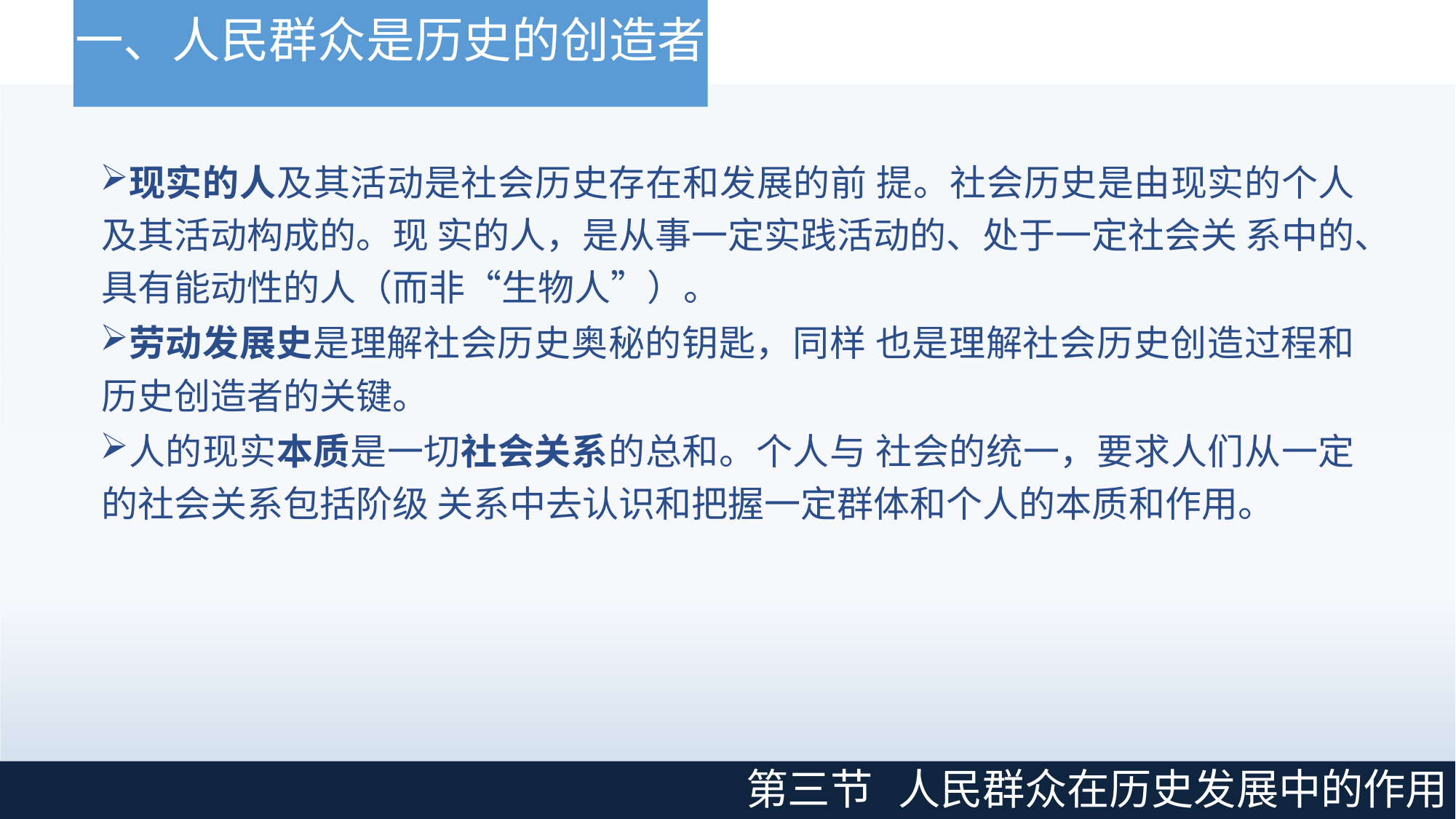

# 一、人民群众是历史的创造者

现实的人及其活动是社会历史存在和发展的前 提。社会历史是由现实的个人及其活动构成的。现 实的人，是从事一定实践活动的、处于一定社会关 系中的、具有能动性的人（而非“生物人”）。
劳动发展史是理解社会历史奥秘的钥匙，同样 也是理解社会历史创造过程和历史创造者的关键。
人的现实本质是一切社会关系的总和。个人与 社会的统一，要求人们从一定的社会关系包括阶级 关系中去认识和把握一定群体和个人的本质和作用。

第三节
人民群众在历史发展中的作用